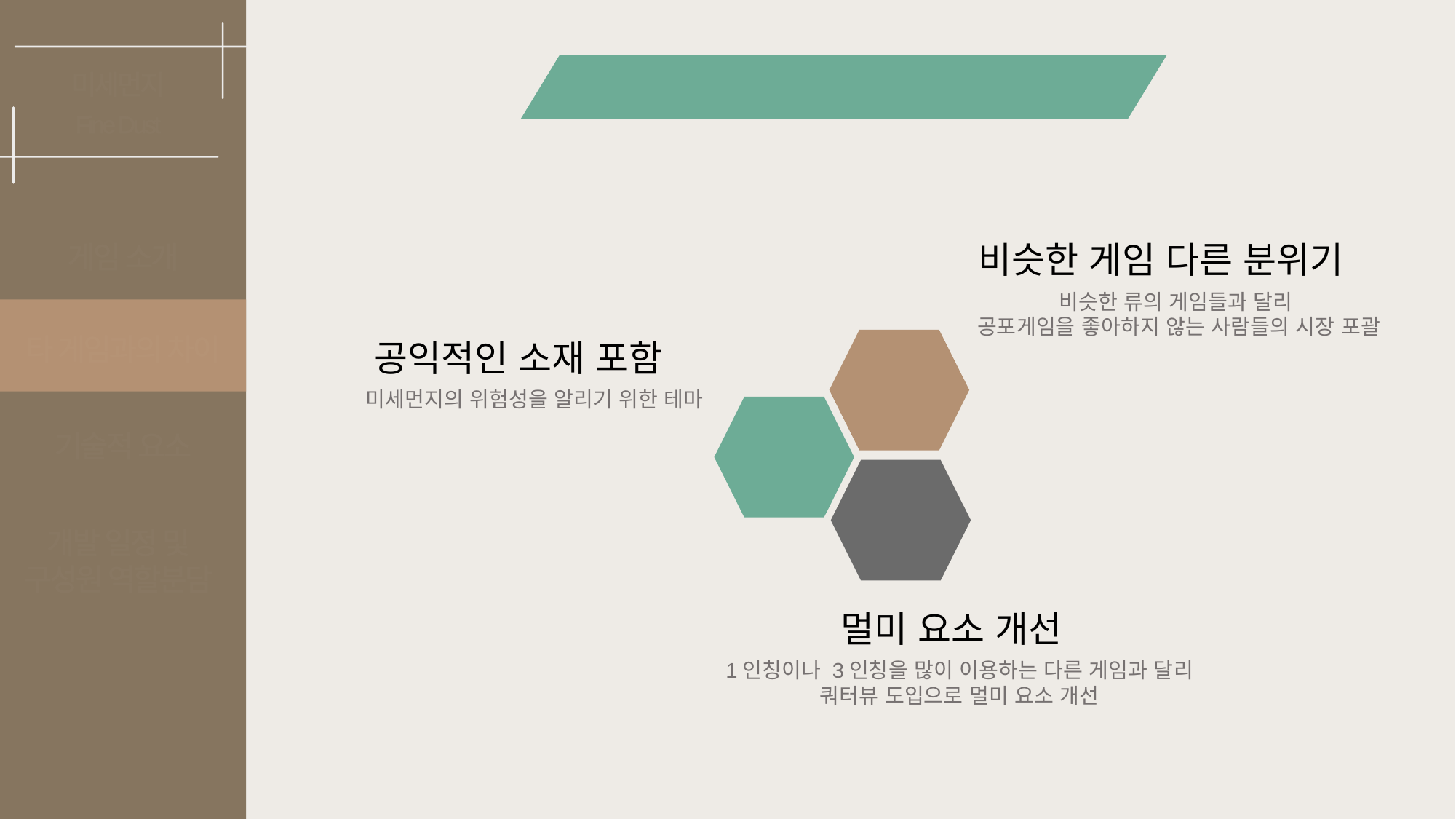

타게임과의 차이
미세먼지
Fine Dust
비슷한 게임 다른 분위기
게임 소개
비슷한 류의 게임들과 달리
공포게임을 좋아하지 않는 사람들의 시장 포괄

타 게임과의 차이
공익적인 소재 포함

미세먼지의 위험성을 알리기 위한 테마

기술적 요소

개발 일정 및
구성원 역할분담
멀미 요소 개선
1인칭이나 3인칭을 많이 이용하는 다른 게임과 달리
쿼터뷰 도입으로 멀미 요소 개선